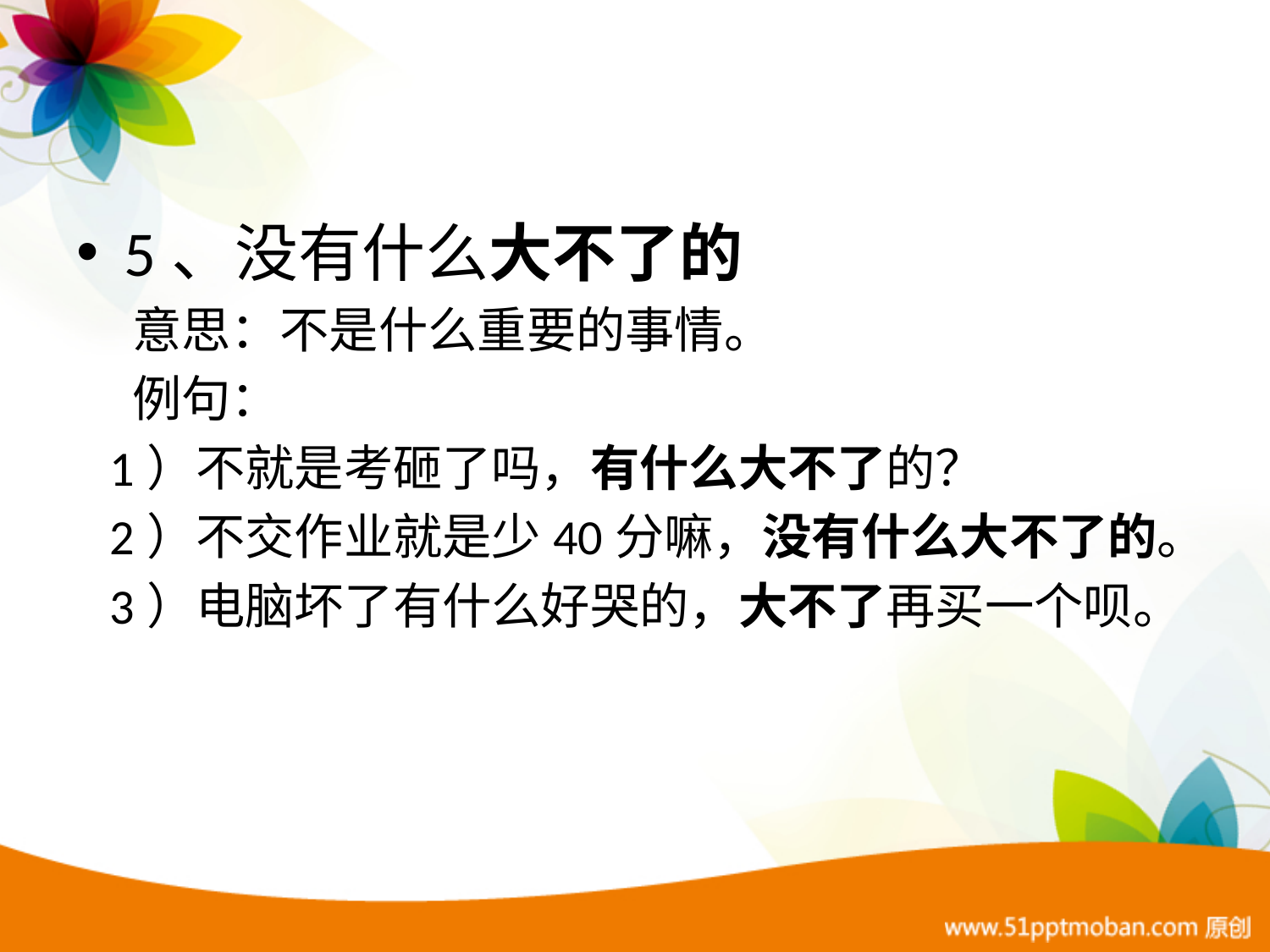

5、没有什么大不了的
    意思：不是什么重要的事情。
    例句：
   1）不就是考砸了吗，有什么大不了的？
   2）不交作业就是少40分嘛，没有什么大不了的。
   3）电脑坏了有什么好哭的，大不了再买一个呗。